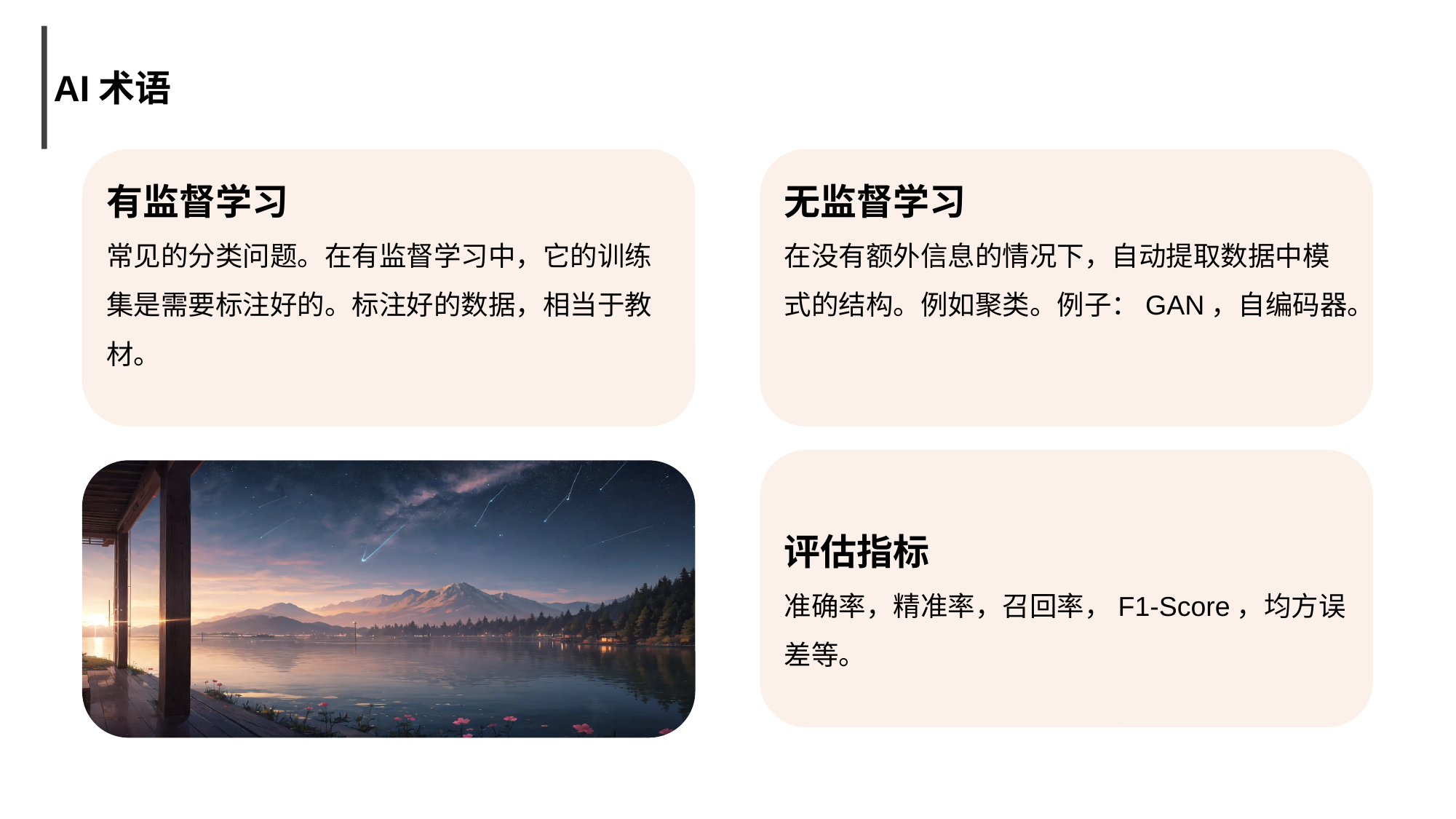

AI术语
有监督学习
常见的分类问题。在有监督学习中，它的训练集是需要标注好的。标注好的数据，相当于教材。

无监督学习
在没有额外信息的情况下，自动提取数据中模式的结构。例如聚类。例子：GAN，自编码器。

评估指标
准确率，精准率，召回率，F1-Score，均方误差等。